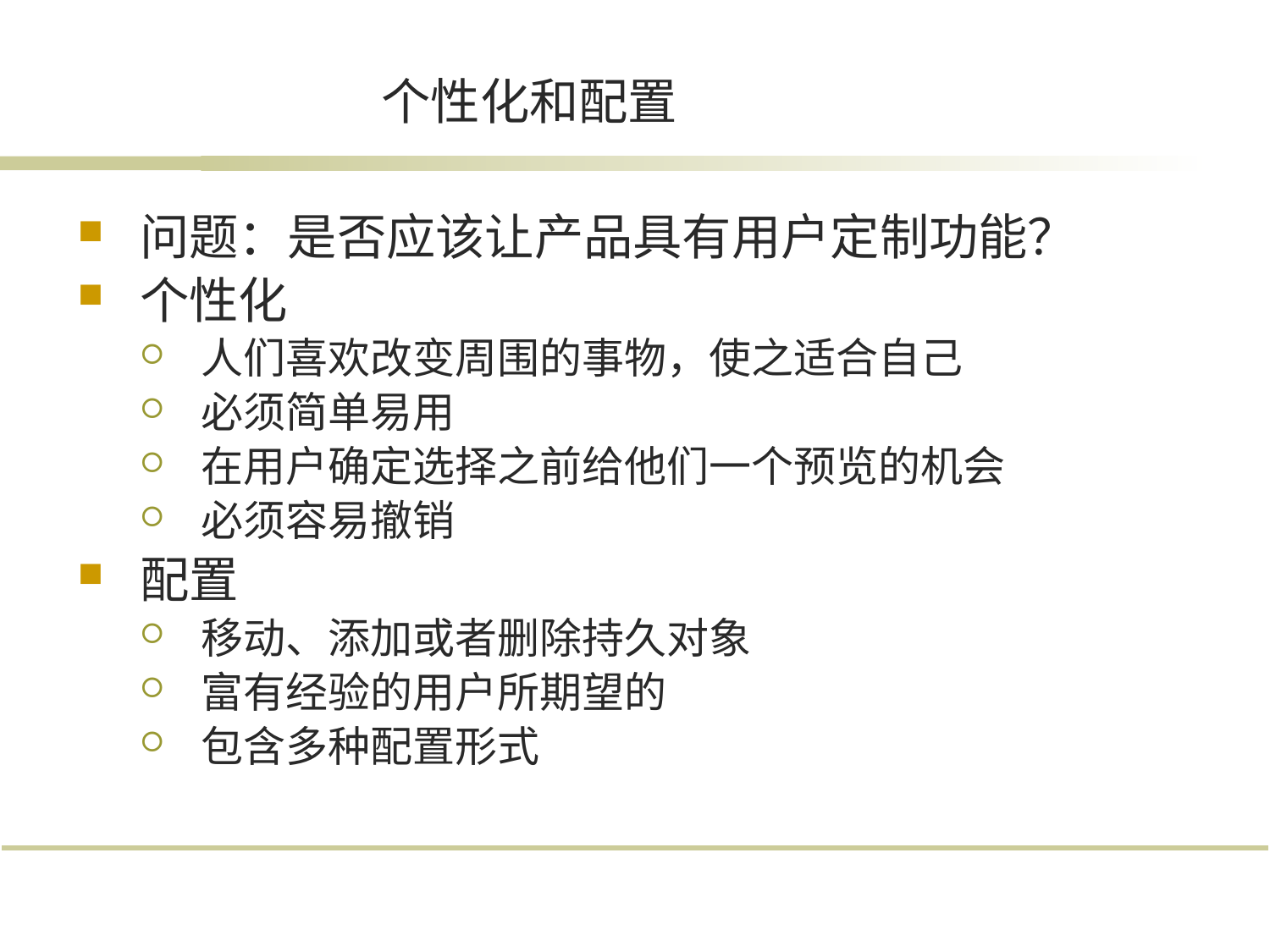

# 个性化和配置
问题：是否应该让产品具有用户定制功能？
个性化
人们喜欢改变周围的事物，使之适合自己
必须简单易用
在用户确定选择之前给他们一个预览的机会
必须容易撤销
配置
移动、添加或者删除持久对象
富有经验的用户所期望的
包含多种配置形式